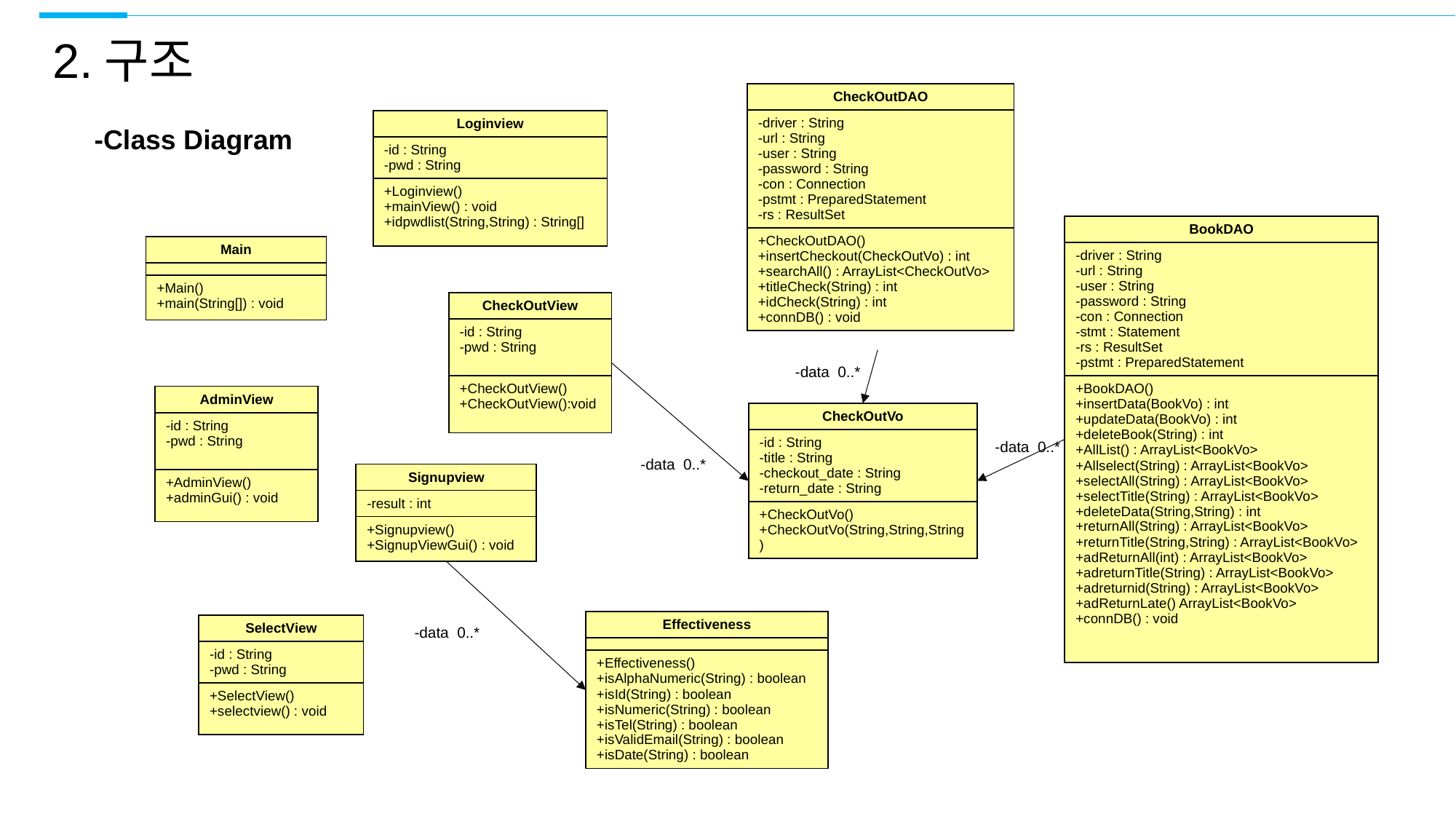

2.구조
| CheckOutDAO |
| --- |
| -driver : String -url : String -user : String -password : String -con : Connection -pstmt : PreparedStatement -rs : ResultSet |
| +CheckOutDAO() +insertCheckout(CheckOutVo) : int +searchAll() : ArrayList<CheckOutVo> +titleCheck(String) : int +idCheck(String) : int +connDB() : void |
| Loginview |
| --- |
| -id : String -pwd : String |
| +Loginview() +mainView() : void +idpwdlist(String,String) : String[] |
-Class Diagram

| BookDAO |
| --- |
| -driver : String -url : String -user : String -password : String -con : Connection -stmt : Statement -rs : ResultSet -pstmt : PreparedStatement |
| +BookDAO() +insertData(BookVo) : int +updateData(BookVo) : int +deleteBook(String) : int +AllList() : ArrayList<BookVo> +Allselect(String) : ArrayList<BookVo> +selectAll(String) : ArrayList<BookVo> +selectTitle(String) : ArrayList<BookVo> +deleteData(String,String) : int +returnAll(String) : ArrayList<BookVo> +returnTitle(String,String) : ArrayList<BookVo> +adReturnAll(int) : ArrayList<BookVo> +adreturnTitle(String) : ArrayList<BookVo> +adreturnid(String) : ArrayList<BookVo> +adReturnLate() ArrayList<BookVo> +connDB() : void |
| Main |
| --- |
|  |
| +Main() +main(String[]) : void |
| CheckOutView |
| --- |
| -id : String -pwd : String |
| +CheckOutView() +CheckOutView():void |
-data  0..*
| AdminView |
| --- |
| -id : String -pwd : String |
| +AdminView() +adminGui() : void |
| CheckOutVo |
| --- |
| -id : String -title : String -checkout\_date : String -return\_date : String |
| +CheckOutVo() +CheckOutVo(String,String,String) |
-data  0..*
-data  0..*
| Signupview |
| --- |
| -result : int |
| +Signupview() +SignupViewGui() : void |
| Effectiveness |
| --- |
|  |
| +Effectiveness() +isAlphaNumeric(String) : boolean +isId(String) : boolean +isNumeric(String) : boolean +isTel(String) : boolean +isValidEmail(String) : boolean +isDate(String) : boolean |
| SelectView |
| --- |
| -id : String -pwd : String |
| +SelectView() +selectview() : void |
-data  0..*